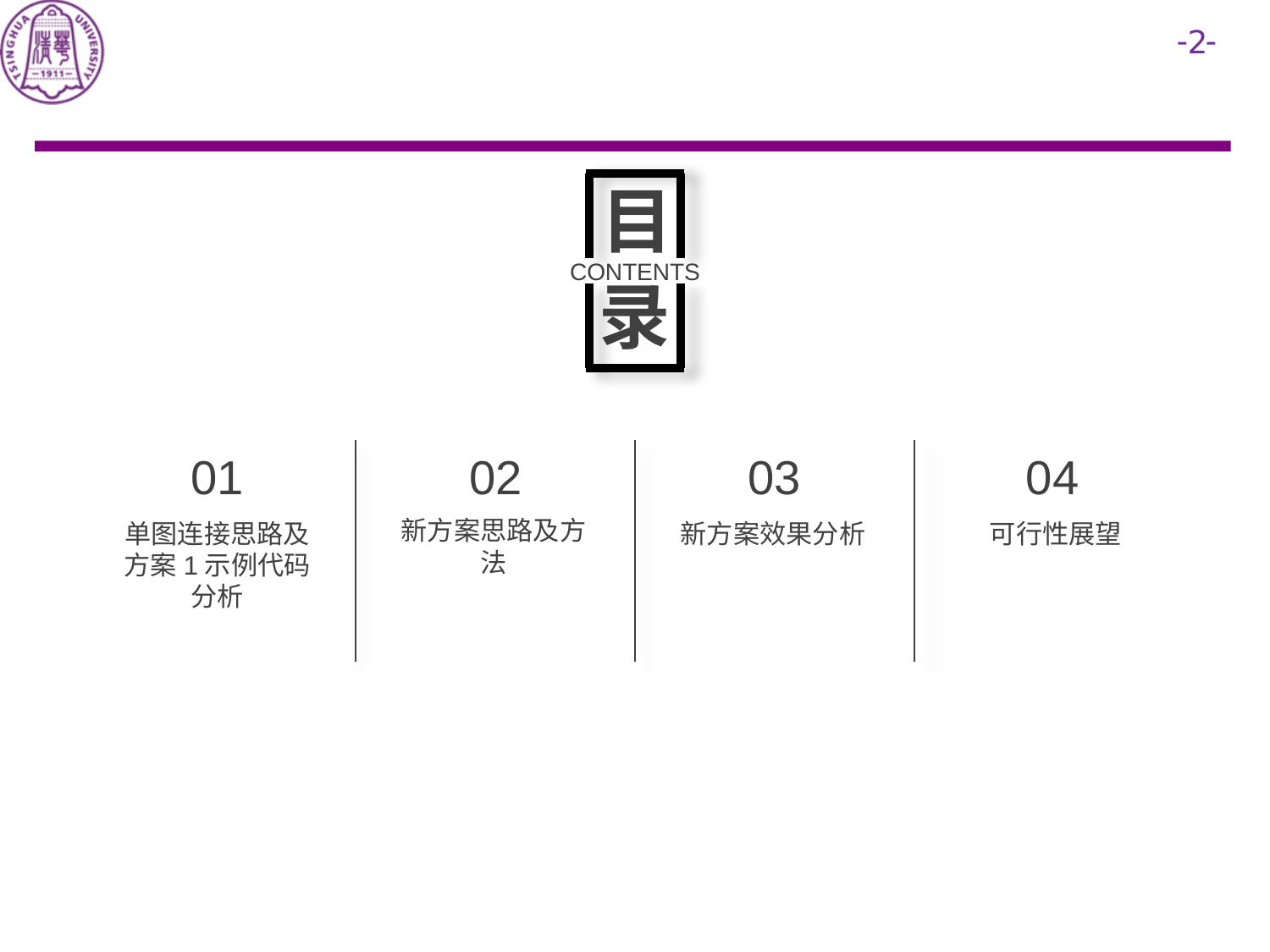

目
CONTENTS
录
e7d195523061f1c0b811a3bdee15f022df6577a75418adc08CAE7DC668B2B4BE2EF984D86A1F5E32EB8532127AF3F8502692341902C5D88D1DE00D7FA00F12598BEBF535540BEF6291E260AB34DE9EBBCCF84691C6C3865EBDDE2DB02CD37BAADE5DCBCB38688A6D6C199A62B68311CACED1812BD5C86B4D6C9B15ACEE7833789156E8C402DBE4EB
04
01
02
03
新方案思路及方法
单图连接思路及方案1示例代码分析
新方案效果分析
可行性展望